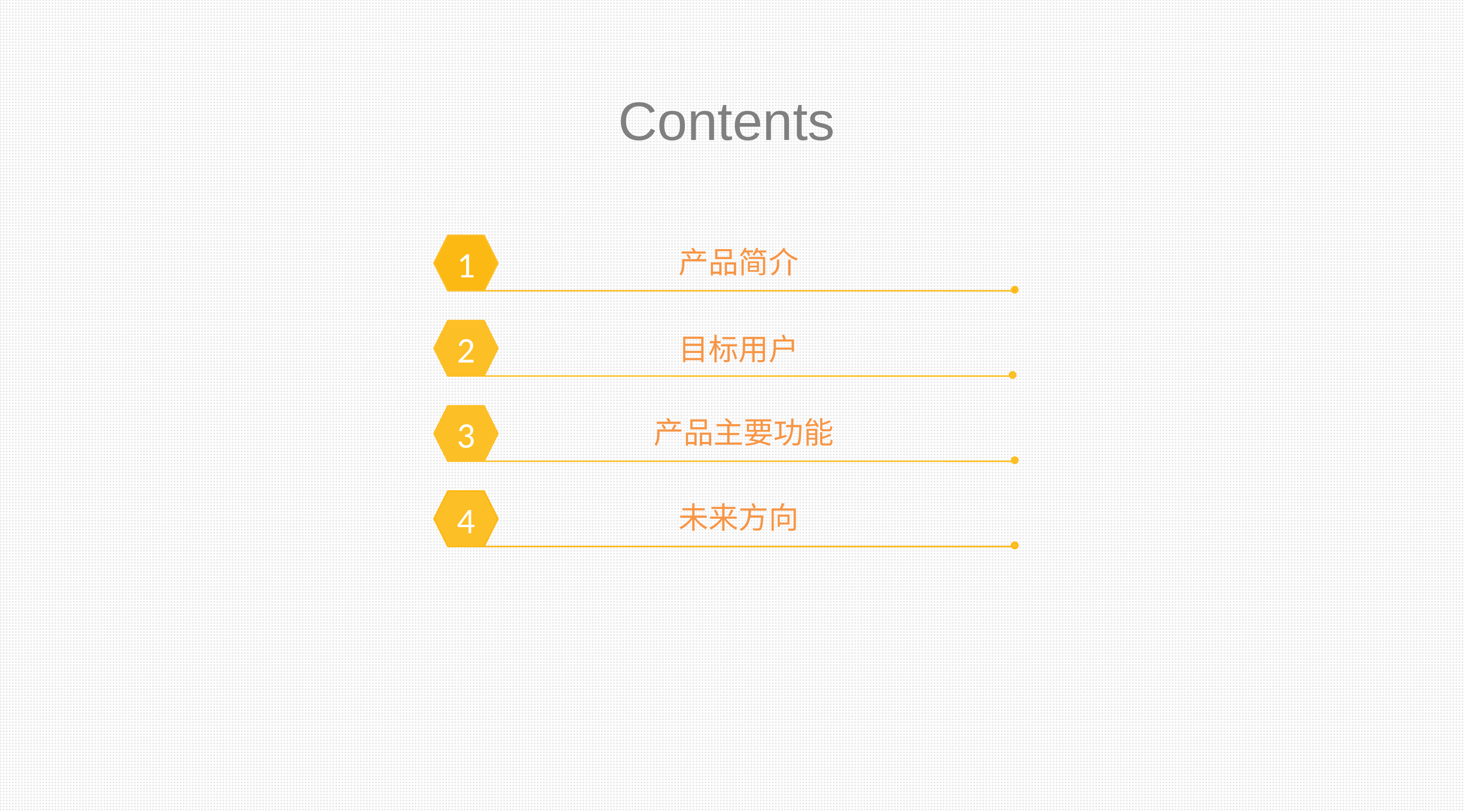

Contents
1

产品简介
2

目标用户
3

产品主要功能
4

未来方向